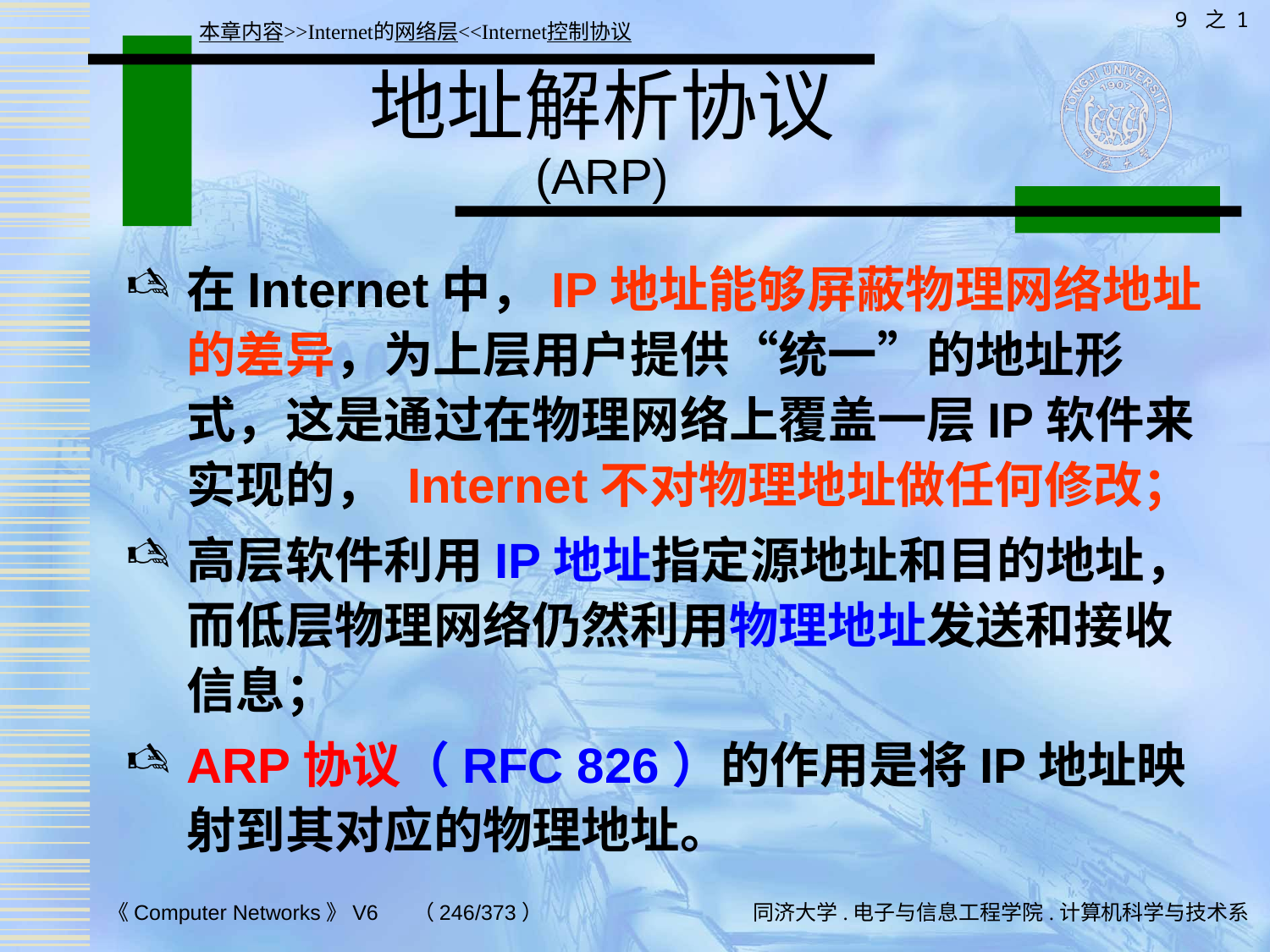

9 之 1
本章内容>>Internet的网络层<<Internet控制协议
# 地址解析协议 (ARP)
在Internet中，IP地址能够屏蔽物理网络地址的差异，为上层用户提供“统一”的地址形式，这是通过在物理网络上覆盖一层IP软件来实现的， Internet不对物理地址做任何修改；
高层软件利用IP地址指定源地址和目的地址，而低层物理网络仍然利用物理地址发送和接收信息；
ARP协议（RFC 826）的作用是将IP地址映射到其对应的物理地址。